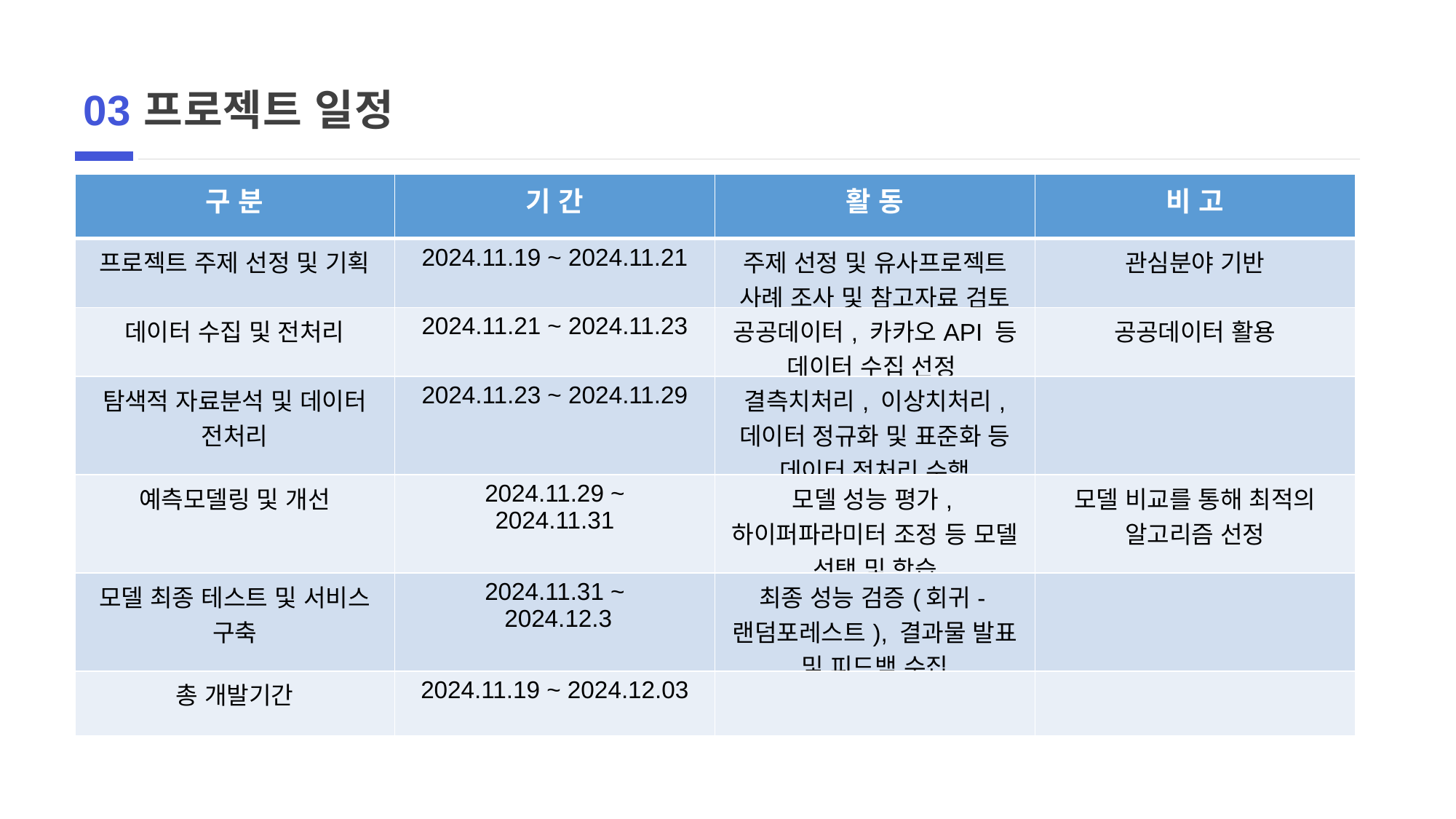

03
프로젝트 일정
| 구 분 | 기 간 | 활 동 | 비 고 |
| --- | --- | --- | --- |
| 프로젝트 주제 선정 및 기획 | 2024.11.19 ~ 2024.11.21 | 주제 선정 및 유사프로젝트 사례 조사 및 참고자료 검토 | 관심분야 기반 |
| 데이터 수집 및 전처리 | 2024.11.21 ~ 2024.11.23 | 공공데이터, 카카오API 등 데이터 수집 선정 | 공공데이터 활용 |
| 탐색적 자료분석 및 데이터 전처리 | 2024.11.23 ~ 2024.11.29 | 결측치처리, 이상치처리, 데이터 정규화 및 표준화 등 데이터 전처리 수행 |  |
| 예측모델링 및 개선 | 2024.11.29 ~ 2024.11.31 | 모델 성능 평가,하이퍼파라미터 조정 등 모델 선택 및 학습 | 모델 비교를 통해 최적의 알고리즘 선정 |
| 모델 최종 테스트 및 서비스 구축 | 2024.11.31 ~ 2024.12.3 | 최종 성능 검증(회귀-랜덤포레스트), 결과물 발표 및 피드백 수집 |  |
| 총 개발기간 | 2024.11.19 ~ 2024.12.03 |  |  |